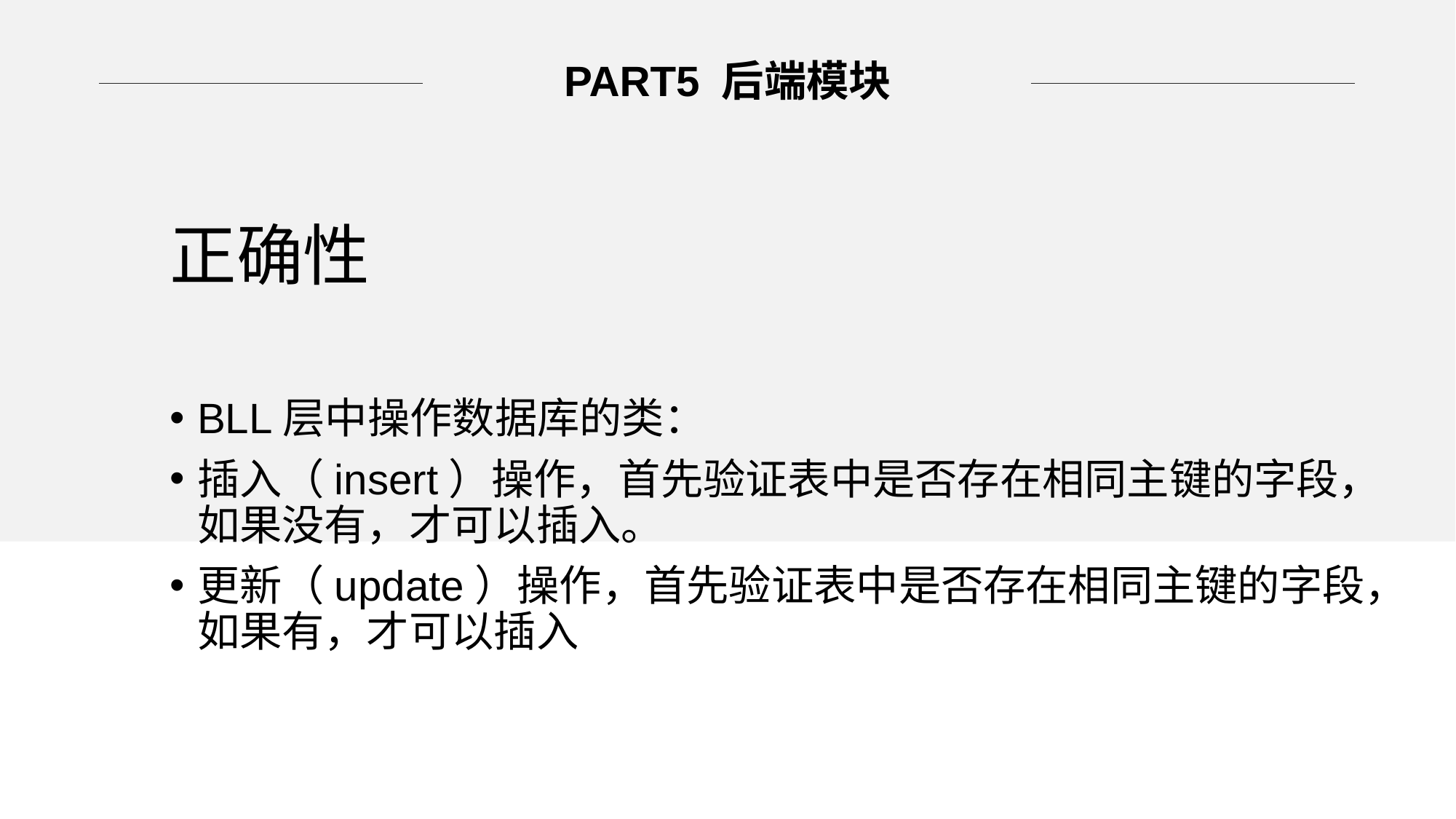

PART5 后端模块
正确性
BLL层中操作数据库的类：
插入（insert）操作，首先验证表中是否存在相同主键的字段，如果没有，才可以插入。
更新（update）操作，首先验证表中是否存在相同主键的字段，如果有，才可以插入